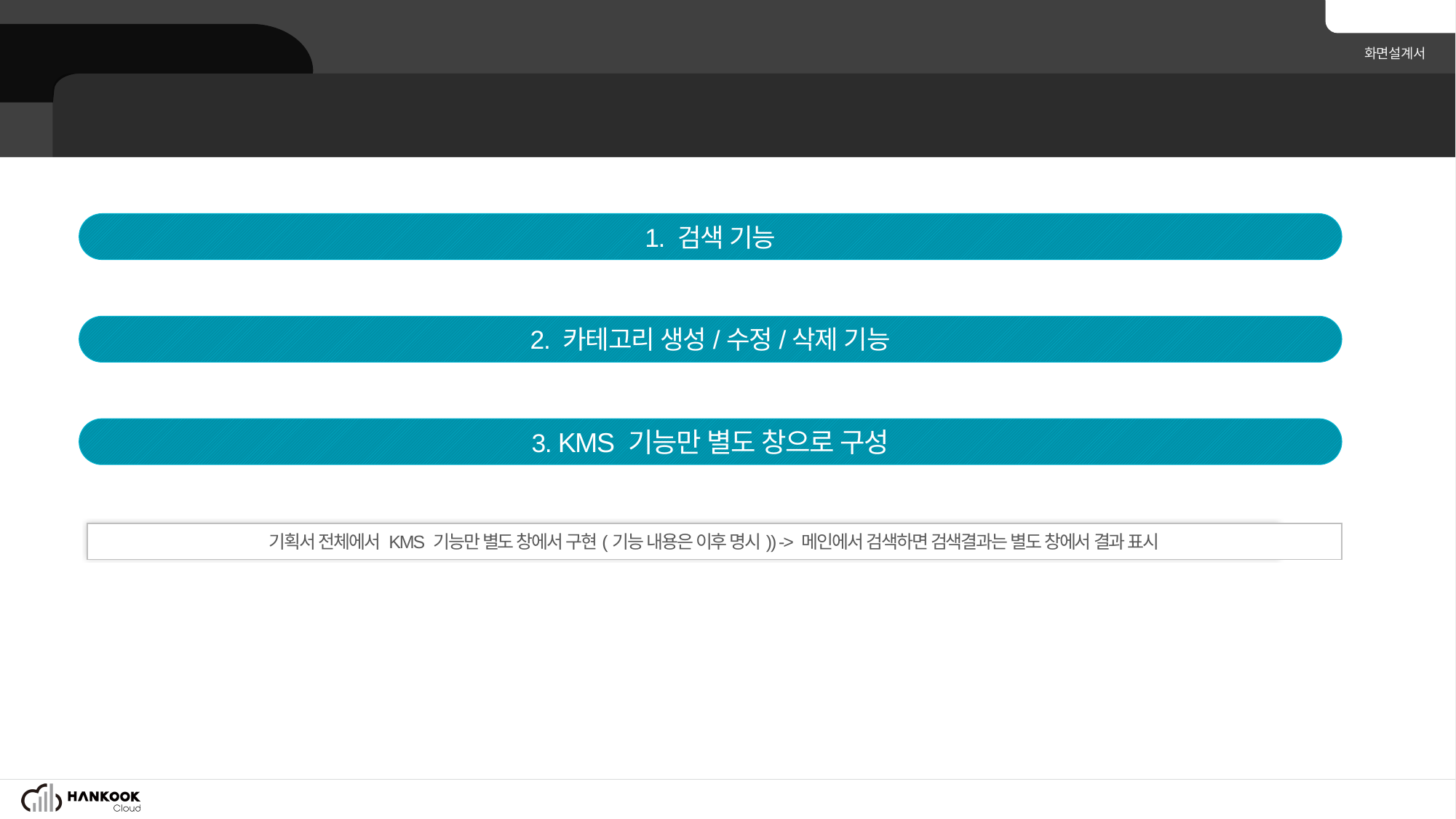

KMS 패키징 기능 요청 사항
1. 검색 기능
2. 카테고리 생성/수정/삭제 기능
3. KMS 기능만 별도 창으로 구성
기획서 전체에서 KMS 기능만 별도 창에서 구현(기능 내용은 이후 명시)) -> 메인에서 검색하면 검색결과는 별도 창에서 결과 표시